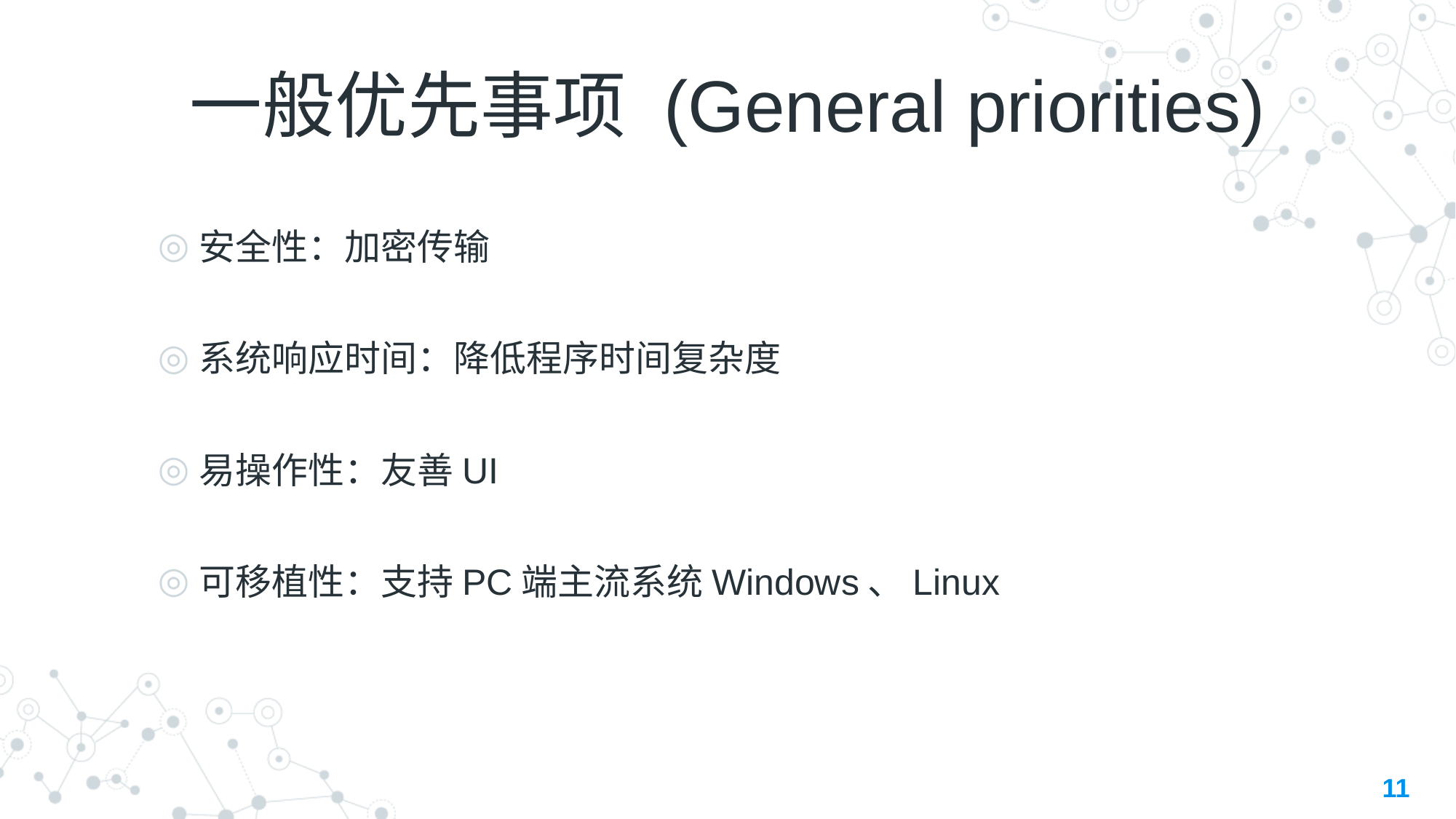

# 一般优先事项 (General priorities)

安全性：加密传输

系统响应时间：降低程序时间复杂度

易操作性：友善UI

可移植性：支持PC端主流系统Windows、Linux

11